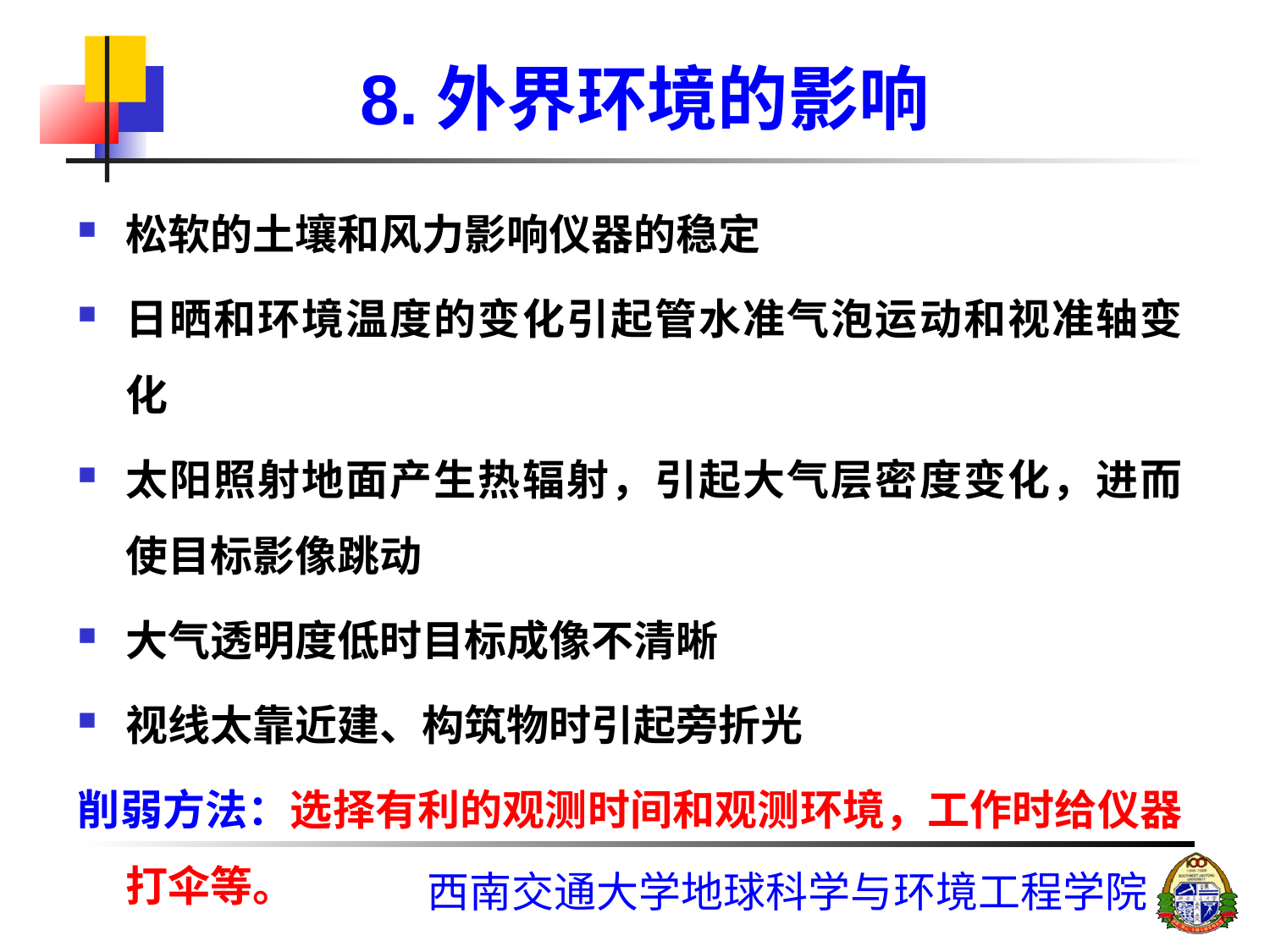

# 8.外界环境的影响
松软的土壤和风力影响仪器的稳定
日晒和环境温度的变化引起管水准气泡运动和视准轴变化
太阳照射地面产生热辐射，引起大气层密度变化，进而使目标影像跳动
大气透明度低时目标成像不清晰
视线太靠近建、构筑物时引起旁折光
削弱方法：选择有利的观测时间和观测环境，工作时给仪器打伞等。